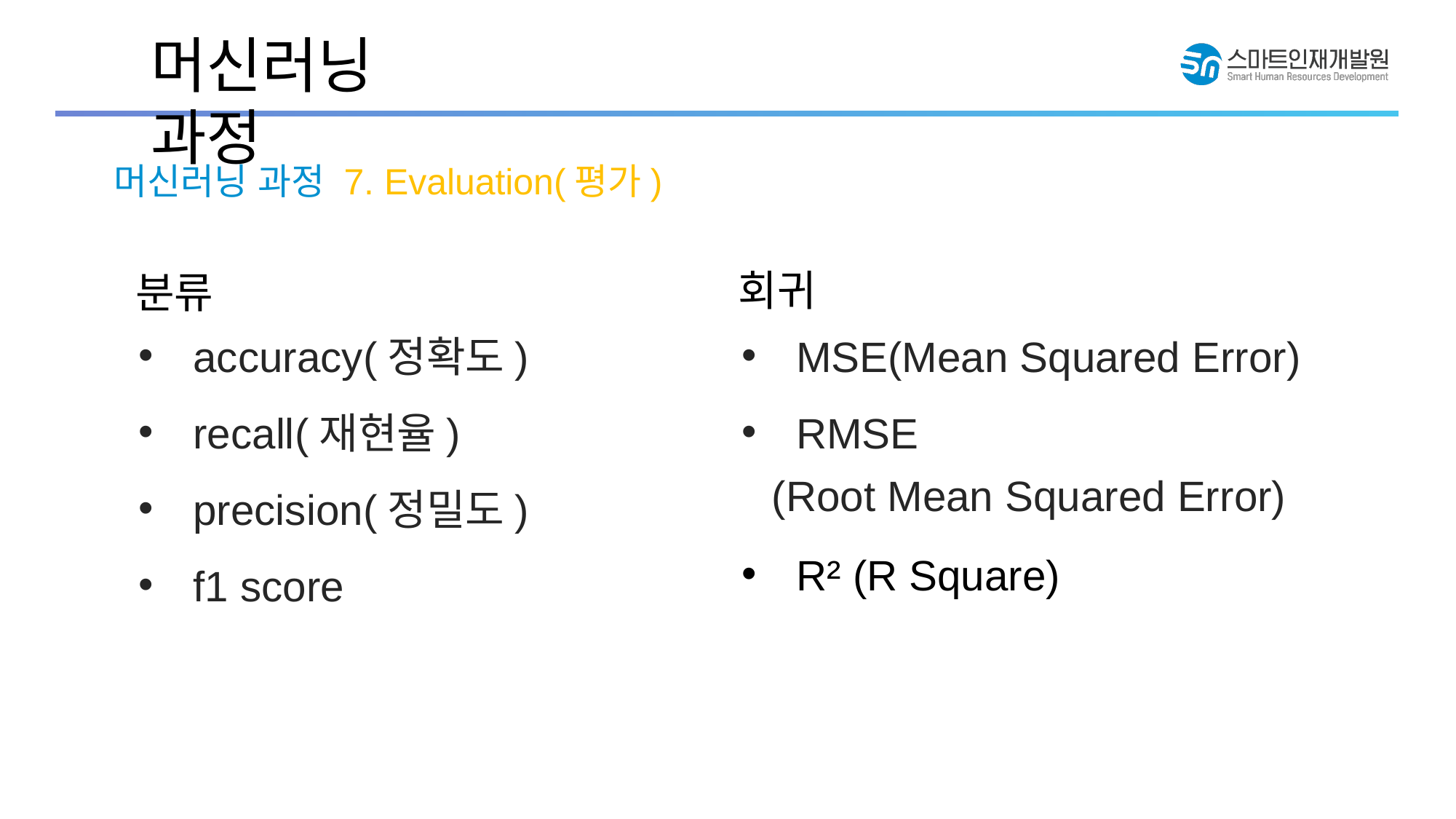

머신러닝 과정
머신러닝 과정 7. Evaluation(평가)
회귀
분류
accuracy(정확도)
recall(재현율)
precision(정밀도)
f1 score
MSE(Mean Squared Error)
RMSE
  (Root Mean Squared Error)
R² (R Square)